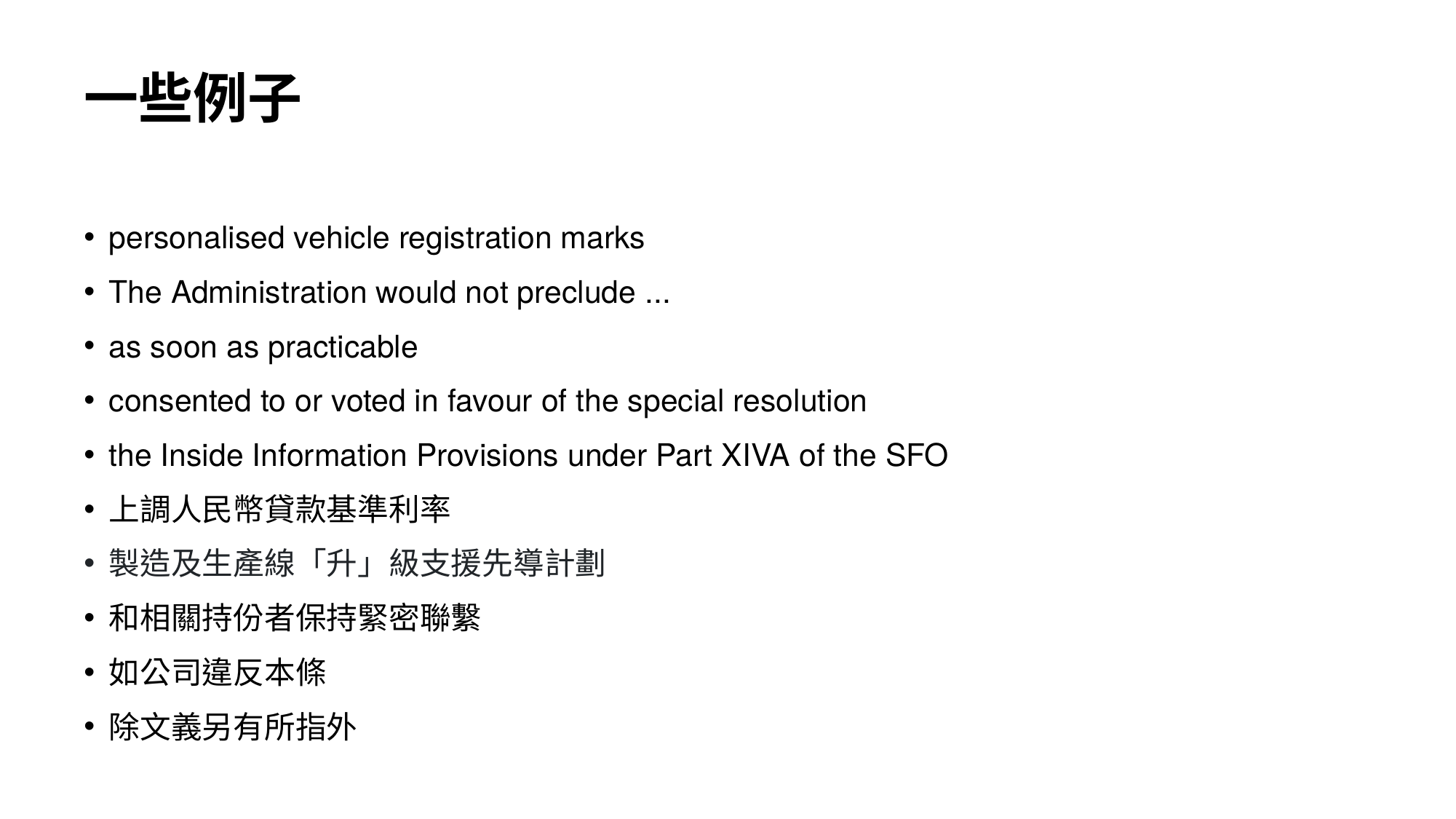

# 一些例子
personalised vehicle registration marks
The Administration would not preclude ...
as soon as practicable
consented to or voted in favour of the special resolution
the Inside Information Provisions under Part XIVA of the SFO
上調人民幣貸款基準利率
製造及生產線「升」級支援先導計劃
和相關持份者保持緊密聯繫
如公司違反本條
除文義另有所指外